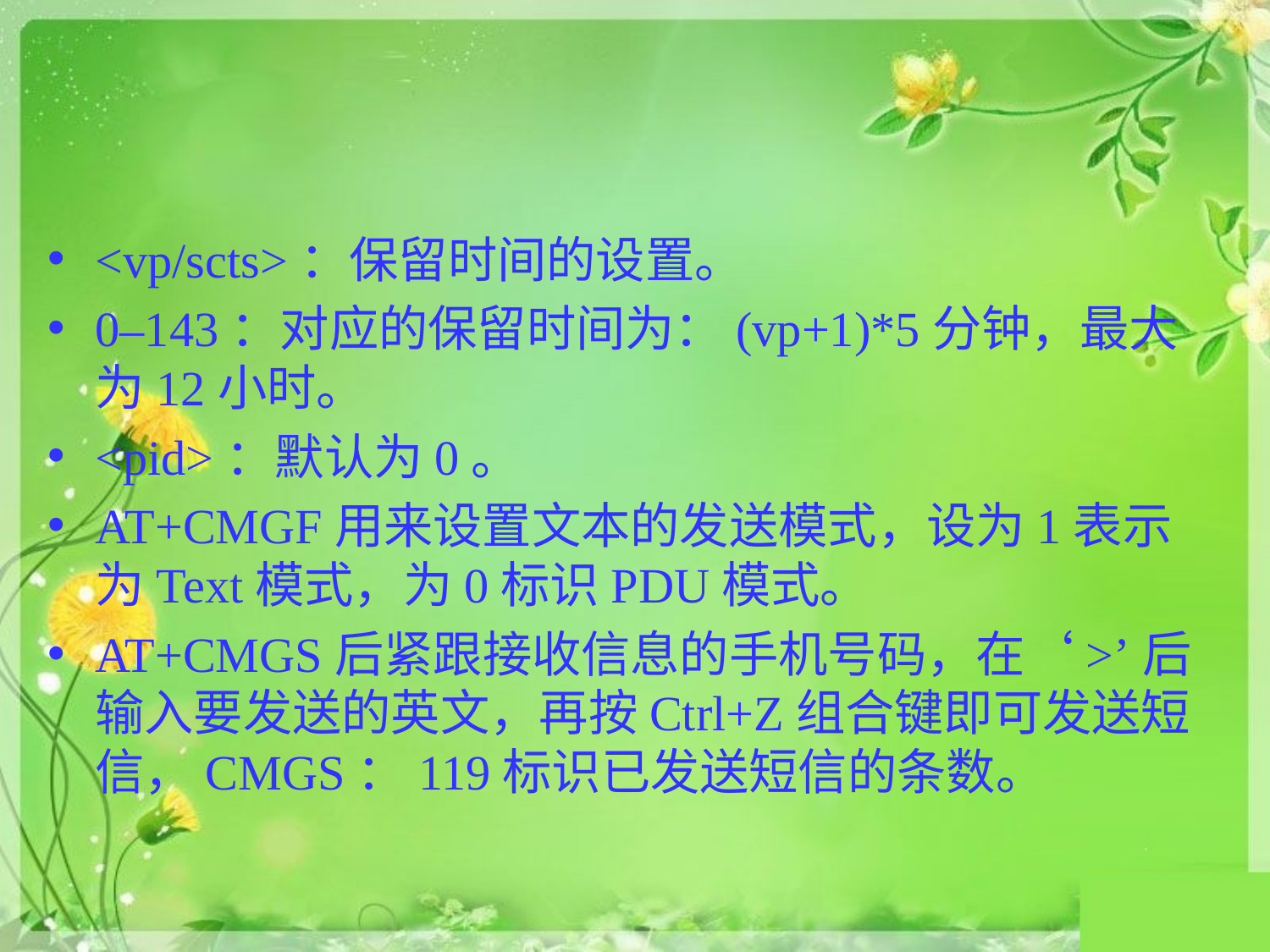

#
<vp/scts>：保留时间的设置。
0–143：对应的保留时间为：(vp+1)*5分钟，最大为12小时。
<pid>：默认为0。
AT+CMGF用来设置文本的发送模式，设为1表示为Text模式，为0标识PDU模式。
AT+CMGS后紧跟接收信息的手机号码，在‘>’后输入要发送的英文，再按Ctrl+Z组合键即可发送短信，CMGS：119标识已发送短信的条数。